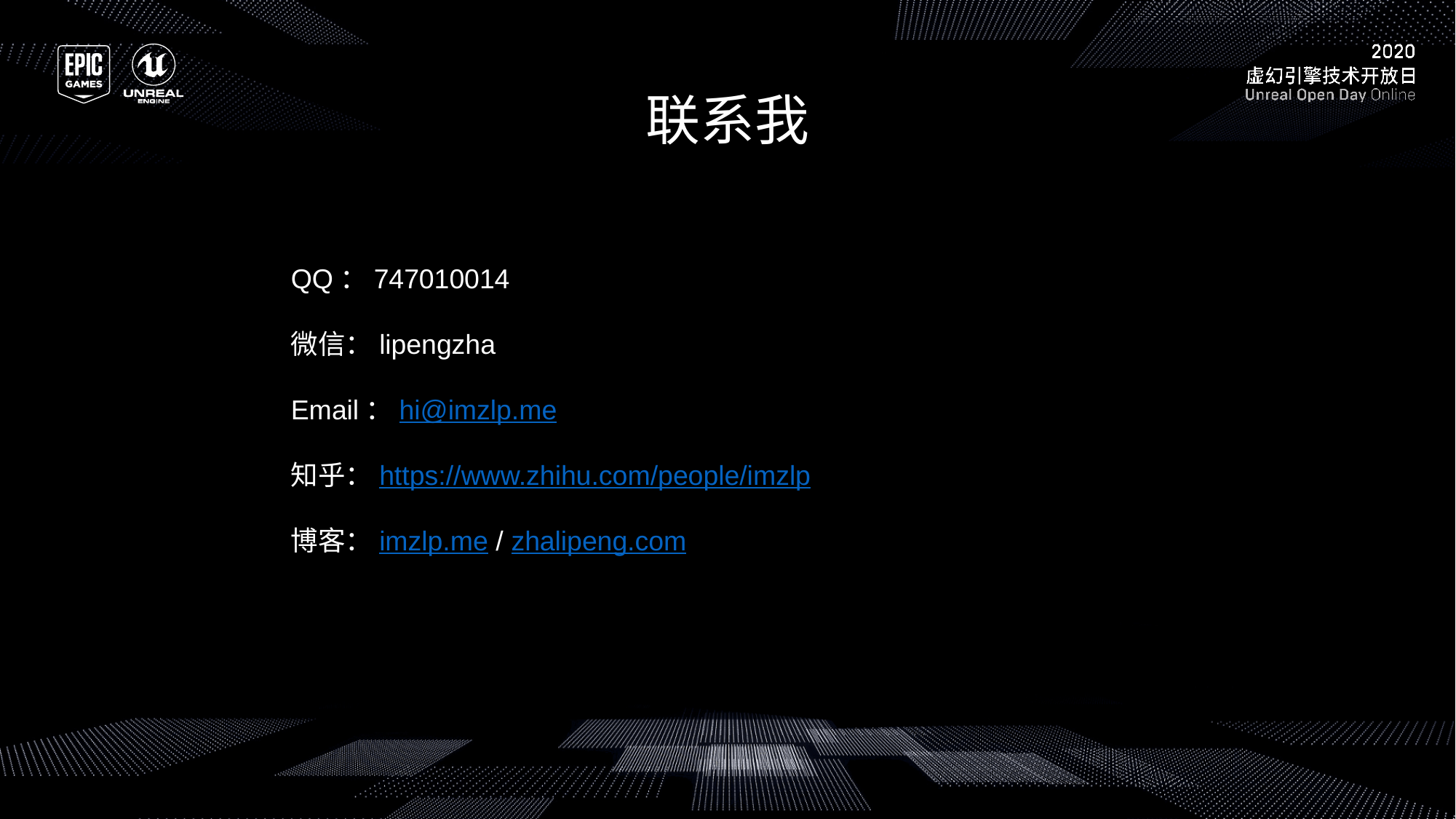

联系我
QQ：747010014
微信：lipengzha
Email：hi@imzlp.me
知乎：https://www.zhihu.com/people/imzlp
博客：imzlp.me / zhalipeng.com